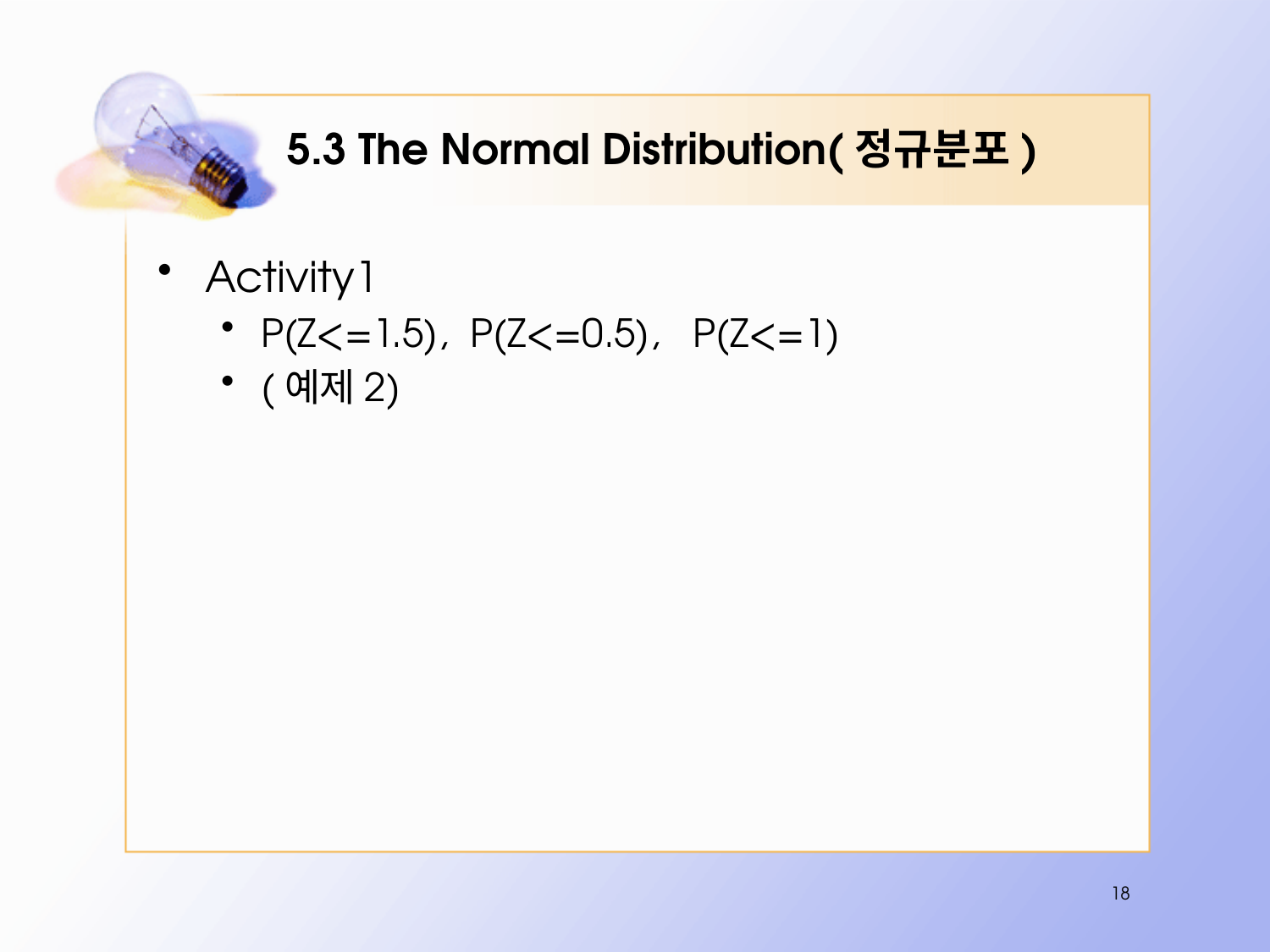

# 5.3 The Normal Distribution(정규분포)
Activity1
P(Z<=1.5),  P(Z<=0.5),   P(Z<=1)
(예제2)

18